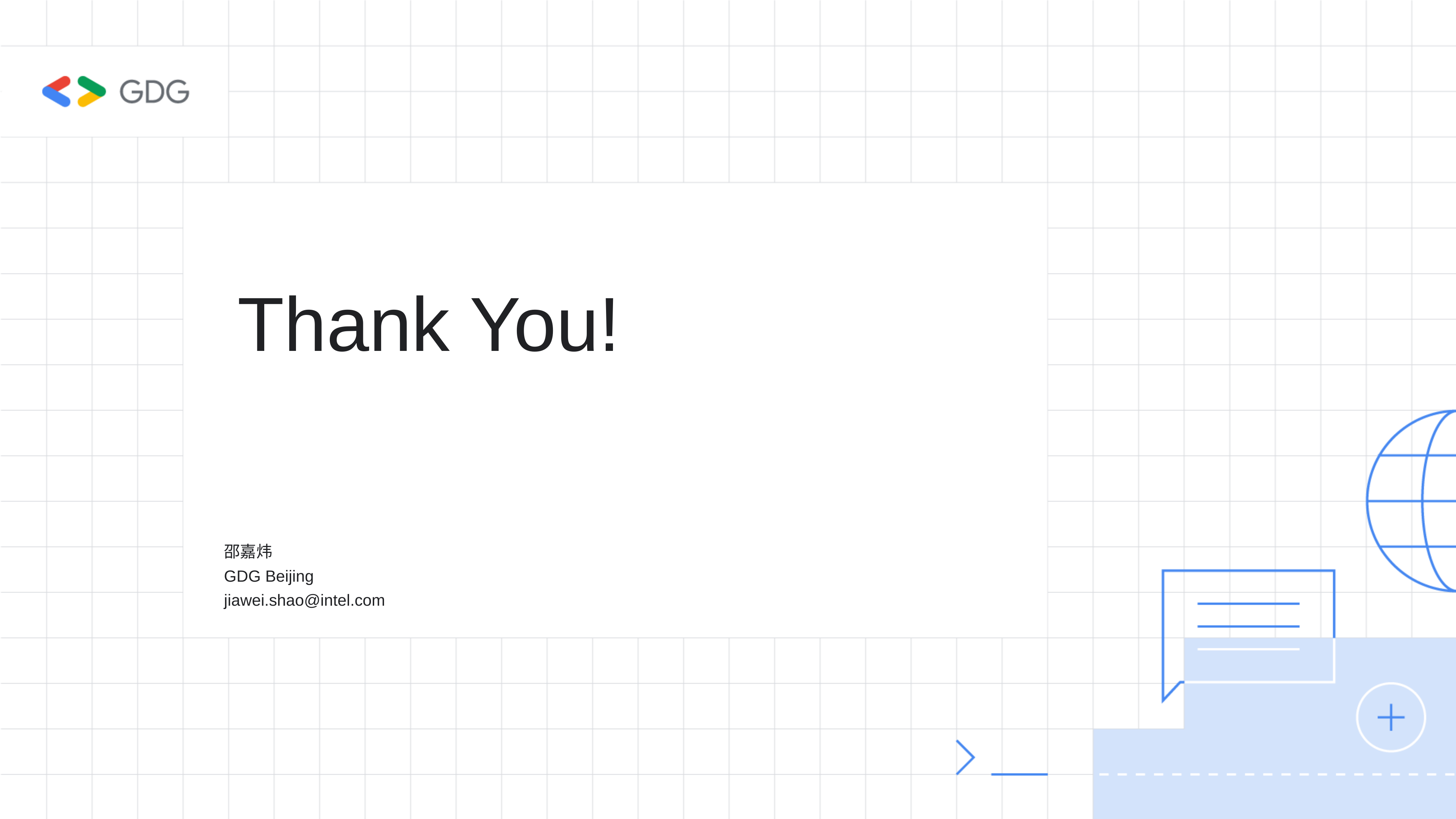

# Thank You!
邵嘉炜
GDG Beijing
jiawei.shao@intel.com